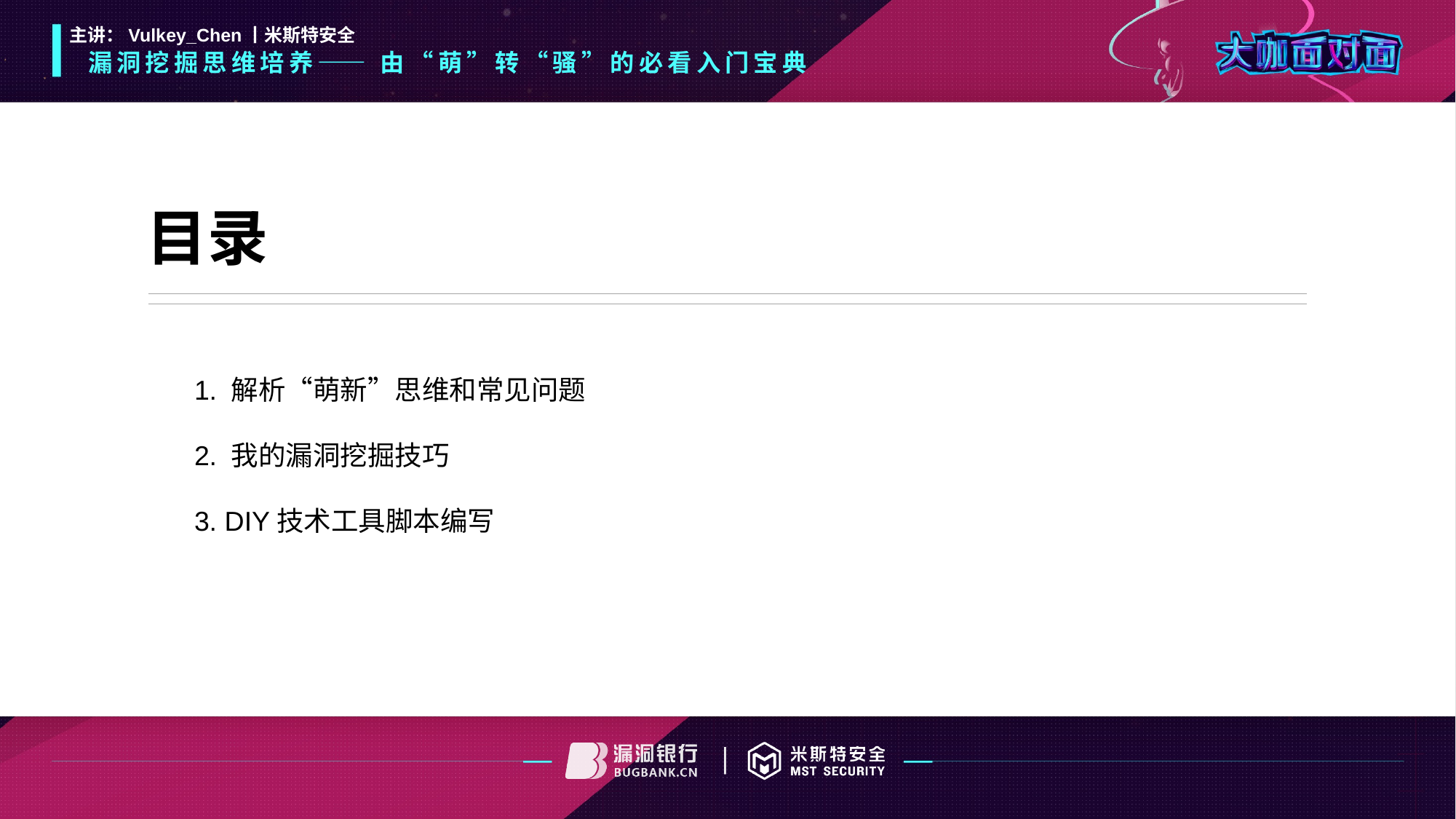

目录
1. 解析“萌新”思维和常见问题
2. 我的漏洞挖掘技巧
3. DIY技术工具脚本编写